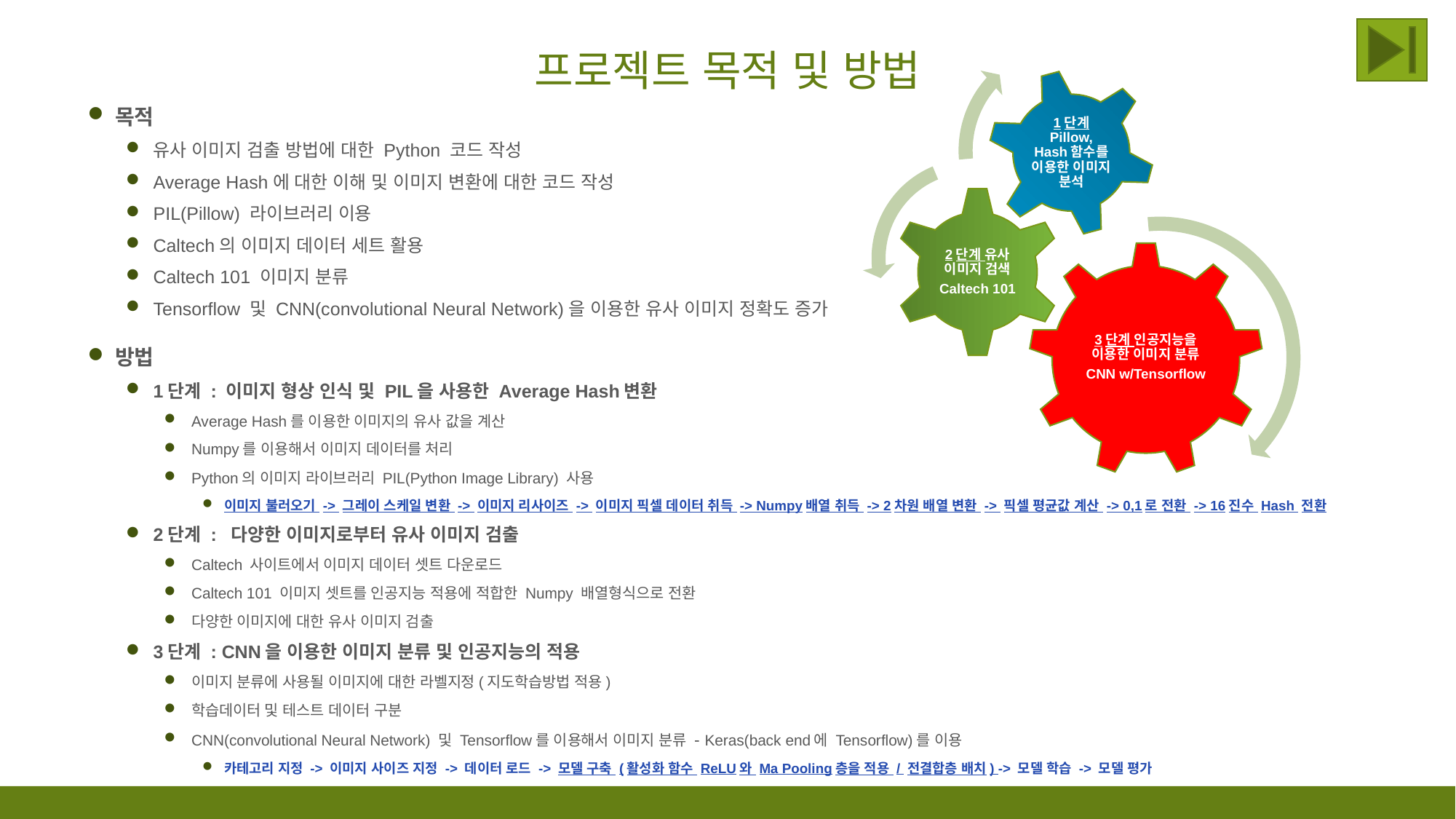

# 프로젝트 목적 및 방법

3단계 인공지능을 이용한 이미지 분류
CNN w/Tensorflow
2단계 유사 이미지 검색
Caltech 101
1단계 Pillow, Hash함수를 이용한 이미지 분석
목적
유사 이미지 검출 방법에 대한 Python 코드 작성
Average Hash에 대한 이해 및 이미지 변환에 대한 코드 작성
PIL(Pillow) 라이브러리 이용
Caltech의 이미지 데이터 세트 활용
Caltech 101 이미지 분류
Tensorflow 및 CNN(convolutional Neural Network)을 이용한 유사 이미지 정확도 증가
방법
1단계 : 이미지 형상 인식 및 PIL을 사용한 Average Hash변환
Average Hash를 이용한 이미지의 유사 값을 계산
Numpy를 이용해서 이미지 데이터를 처리
Python의 이미지 라이브러리 PIL(Python Image Library) 사용
이미지 불러오기 -> 그레이 스케일 변환 -> 이미지 리사이즈 -> 이미지 픽셀 데이터 취득 -> Numpy배열 취득 -> 2차원 배열 변환 -> 픽셀 평균값 계산 -> 0,1로 전환 -> 16진수 Hash 전환
2단계 :  다양한 이미지로부터 유사 이미지 검출
Caltech 사이트에서 이미지 데이터 셋트 다운로드
Caltech 101 이미지 셋트를 인공지능 적용에 적합한 Numpy 배열형식으로 전환
다양한 이미지에 대한 유사 이미지 검출
3단계 : CNN을 이용한 이미지 분류 및 인공지능의 적용
이미지 분류에 사용될 이미지에 대한 라벨지정(지도학습방법 적용)
학습데이터 및 테스트 데이터 구분
CNN(convolutional Neural Network) 및 Tensorflow를 이용해서 이미지 분류 - Keras(back end에 Tensorflow)를 이용
카테고리 지정 -> 이미지 사이즈 지정 -> 데이터 로드 -> 모델 구축 (활성화 함수 ReLU와 Ma Pooling층을 적용 / 전결합층 배치) -> 모델 학습 -> 모델 평가